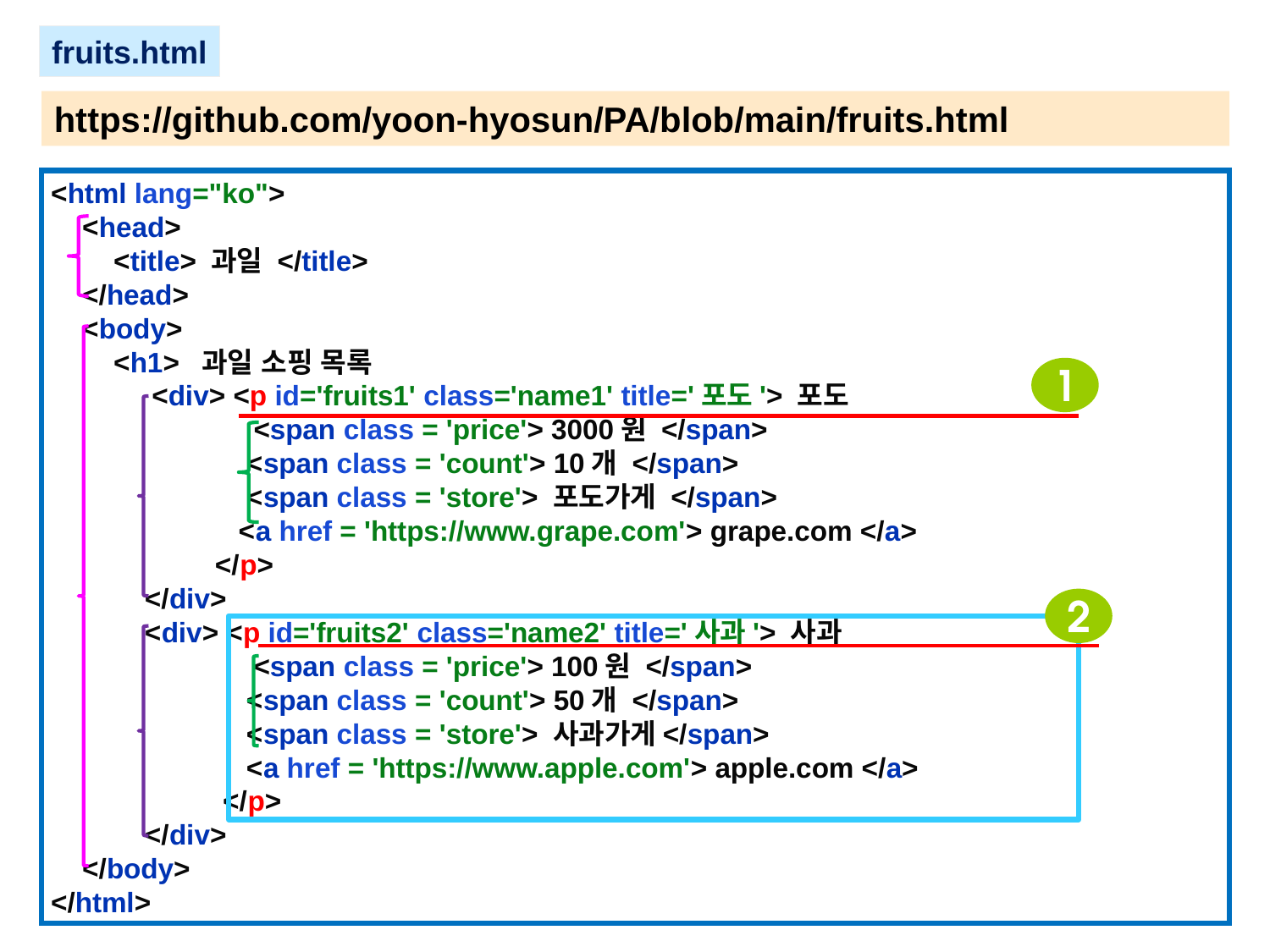

fruits.html
https://github.com/yoon-hyosun/PA/blob/main/fruits.html
<html lang="ko">
    <head>
        <title> 과일 </title>
    </head>
    <body>
        <h1>  과일 소핑 목록
            <div> <p id='fruits1' class='name1' title='포도'> 포도
                         <span class = 'price'> 3000원 </span>
                         <span class = 'count'> 10개 </span>
                         <span class = 'store'> 포도가게 </span>
                        <a href = 'https://www.grape.com'> grape.com </a>
                     </p>
            </div>
            <div> <p id='fruits2' class='name2' title='사과'> 사과
                         <span class = 'price'> 100원 </span>
                         <span class = 'count'> 50개 </span>
                         <span class = 'store'> 사과가게</span>
                         <a href = 'https://www.apple.com'> apple.com </a>
                      </p>
            </div>
    </body>
</html>

1

2